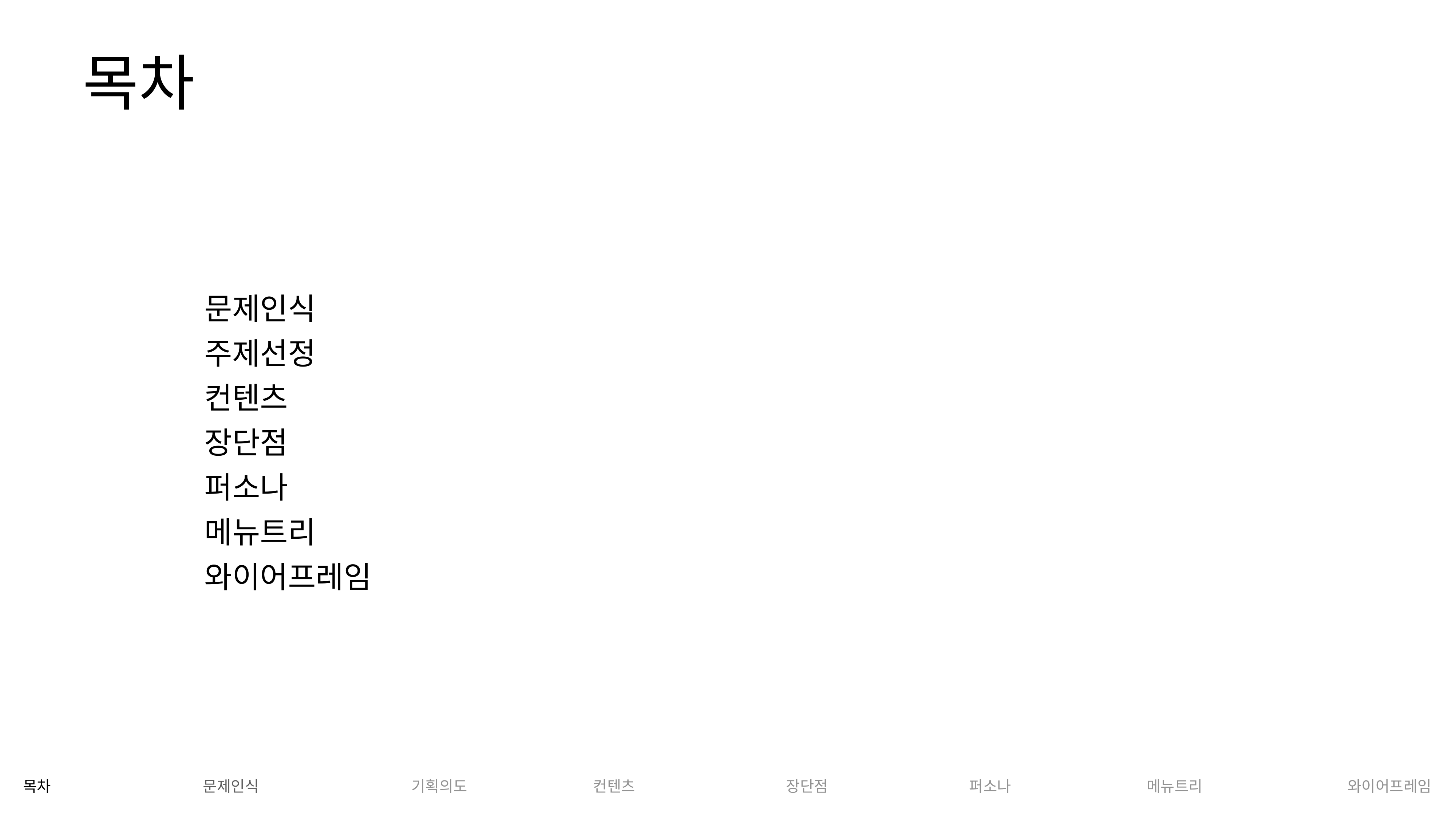

목차
문제인식
주제선정
컨텐츠
장단점
퍼소나
메뉴트리
와이어프레임
목차
문제인식
기획의도
컨텐츠
장단점
퍼소나
메뉴트리
와이어프레임